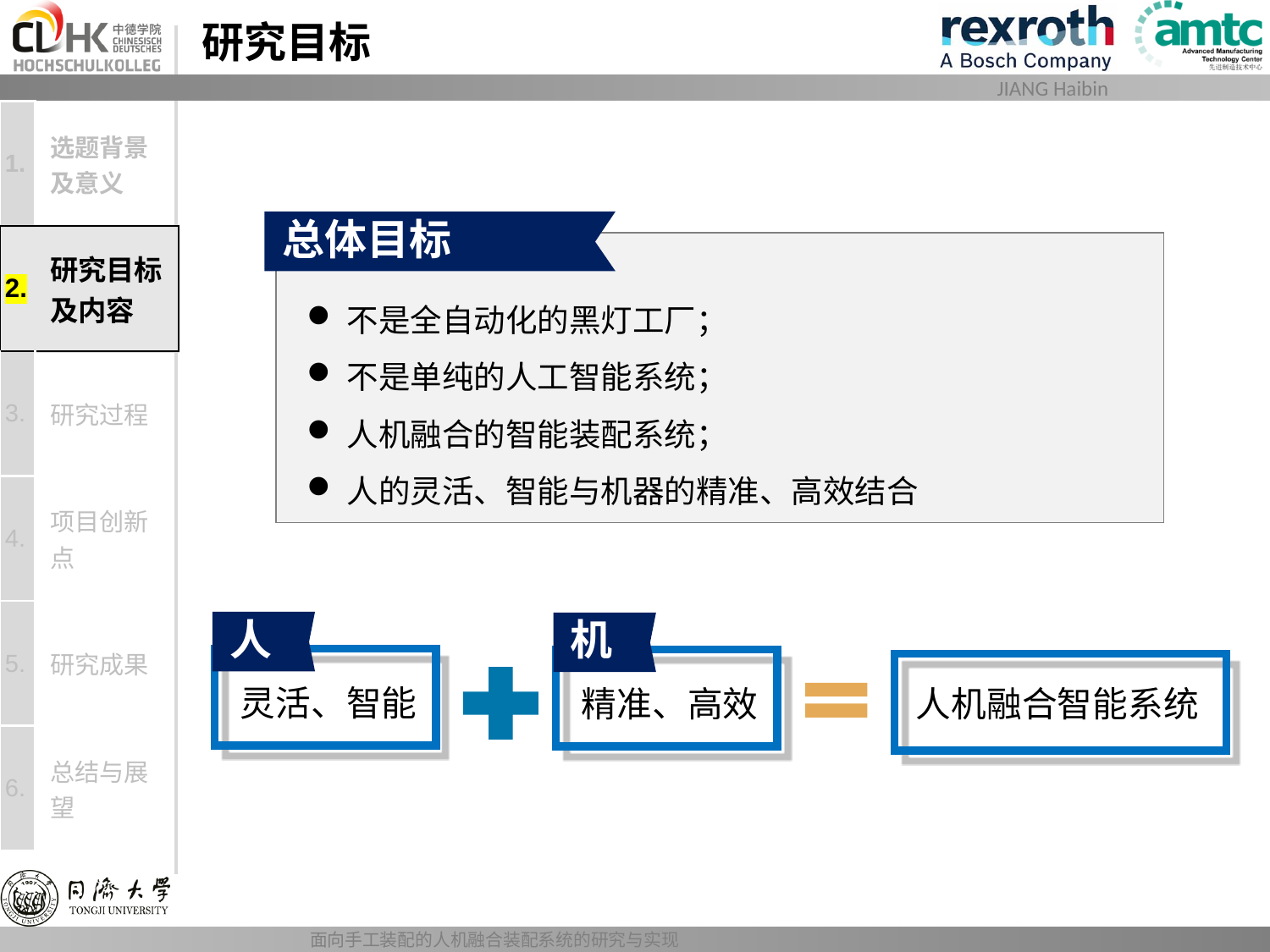

# 研究目标
| 1. | 选题背景及意义 |
| --- | --- |
| 2. | 研究目标及内容 |
| 3. | 研究过程 |
| 4. | 项目创新点 |
| 5. | 研究成果 |
| 6. | 总结与展望 |
总体目标

不是全自动化的黑灯工厂；
不是单纯的人工智能系统；
人机融合的智能装配系统；
人的灵活、智能与机器的精准、高效结合
人
机

灵活、智能
精准、高效
人机融合智能系统
面向手工装配的人机融合装配系统的研究与实现